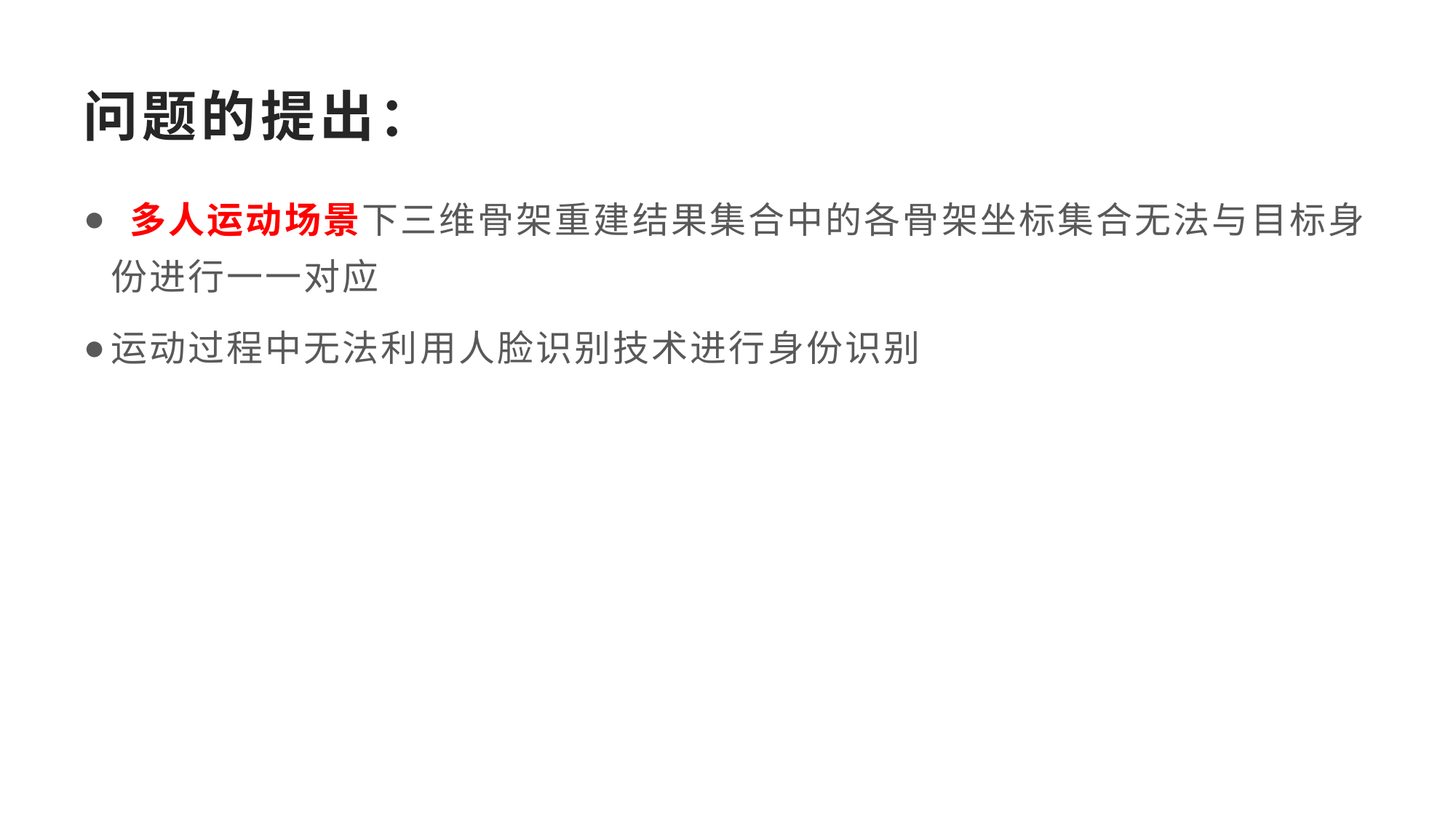

# 问题的提出：
 多人运动场景下三维骨架重建结果集合中的各骨架坐标集合无法与目标身份进行一一对应
运动过程中无法利用人脸识别技术进行身份识别